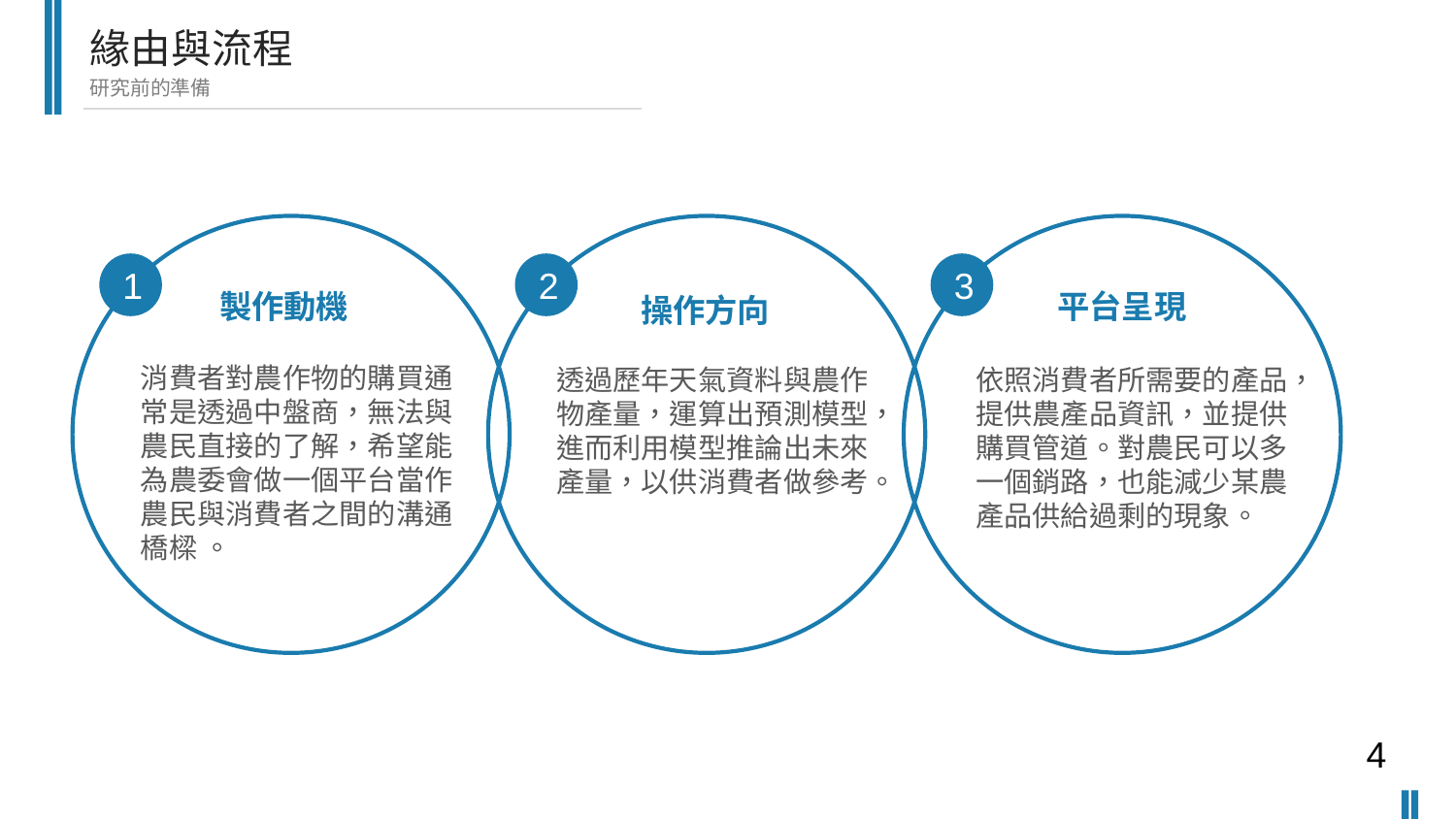

緣由與流程
研究前的準備

ㄋ
1
2
3
製作動機
平台呈現
操作方向
消費者對農作物的購買通常是透過中盤商，無法與農民直接的了解，希望能為農委會做一個平台當作農民與消費者之間的溝通橋樑 。
透過歷年天氣資料與農作物產量，運算出預測模型，進而利用模型推論出未來產量，以供消費者做參考。
依照消費者所需要的產品，提供農產品資訊，並提供購買管道。對農民可以多一個銷路，也能減少某農產品供給過剩的現象。
4